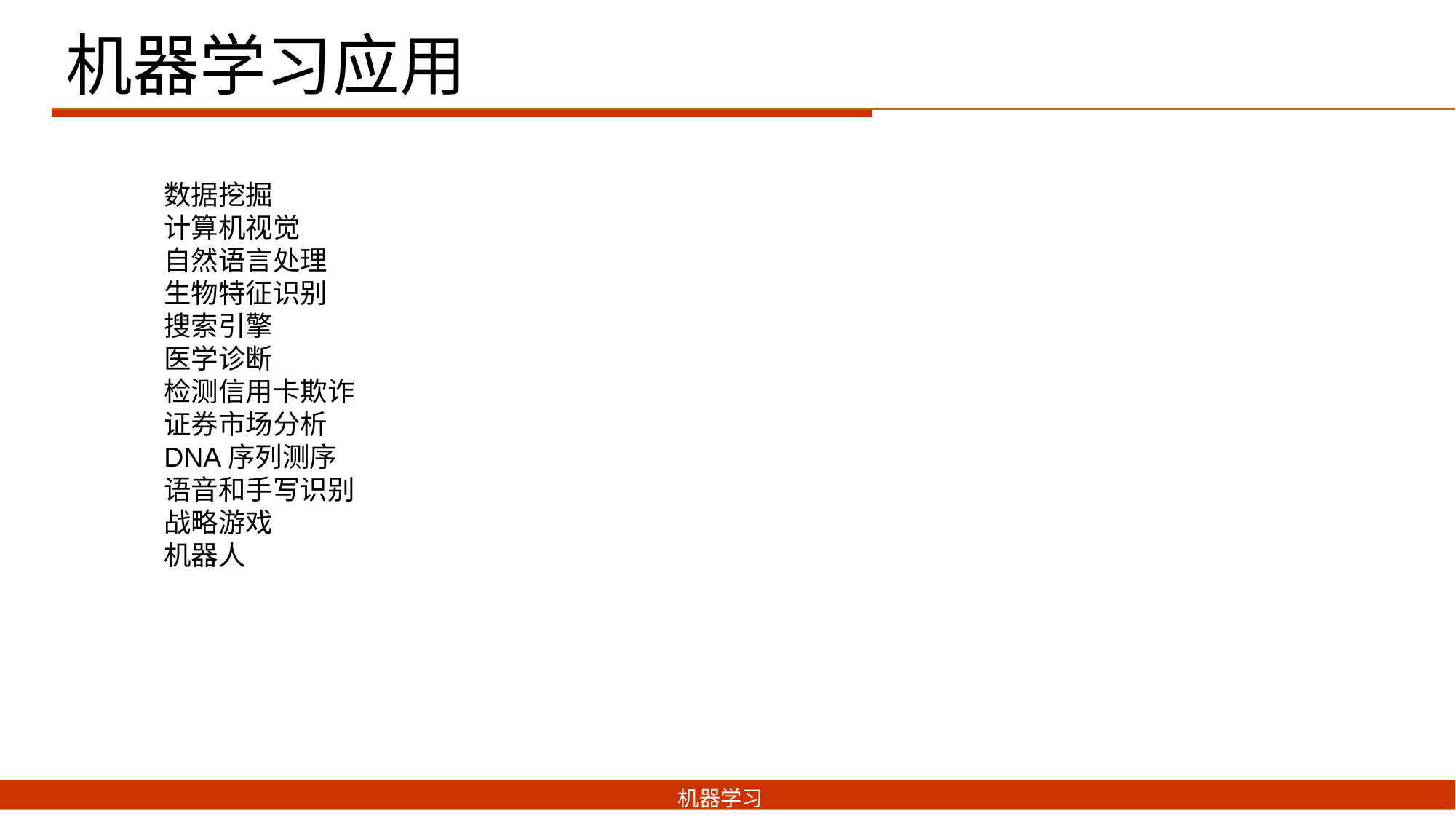

机器学习应用
数据挖掘
计算机视觉
自然语言处理
生物特征识别
搜索引擎
医学诊断
检测信用卡欺诈
证券市场分析
DNA序列测序
语音和手写识别
战略游戏
机器人